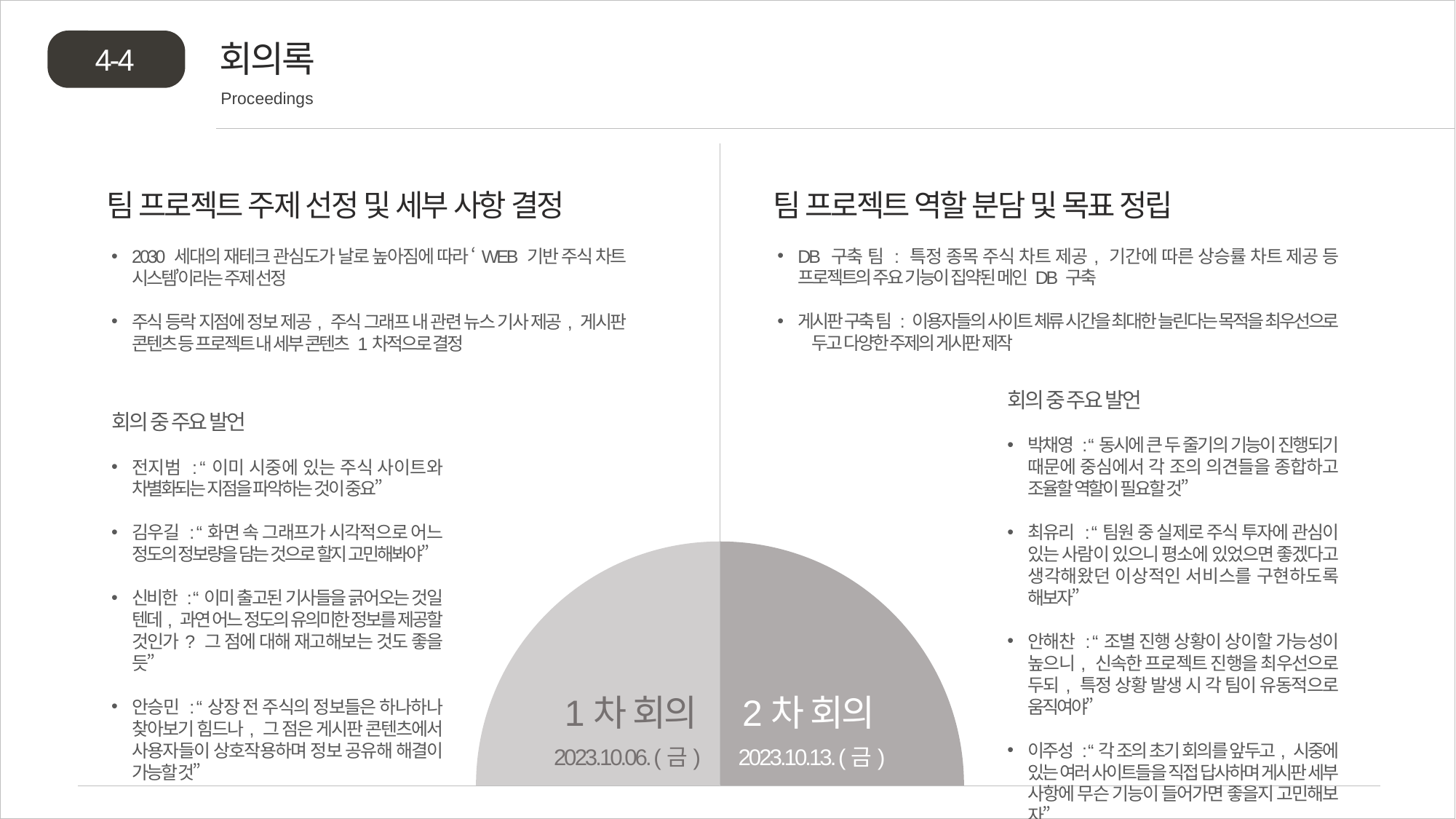

회의록
4-4
Proceedings
팀 프로젝트 역할 분담 및 목표 정립
팀 프로젝트 주제 선정 및 세부 사항 결정
DB 구축 팀 : 특정 종목 주식 차트 제공, 기간에 따른 상승률 차트 제공 등 프로젝트의 주요 기능이 집약된 메인 DB 구축

게시판 구축 팀 : 이용자들의 사이트 체류 시간을 최대한 늘린다는 목적을 최우선으로      두고 다양한 주제의 게시판 제작
2030 세대의 재테크 관심도가 날로 높아짐에 따라 ‘WEB 기반 주식 차트 시스템’이라는 주제 선정

주식 등락 지점에 정보 제공, 주식 그래프 내 관련 뉴스 기사 제공, 게시판 콘텐츠 등 프로젝트 내 세부 콘텐츠 1차적으로 결정
회의 중 주요 발언

박채영 : “동시에 큰 두 줄기의 기능이 진행되기 때문에 중심에서 각 조의 의견들을 종합하고 조율할 역할이 필요할 것”

최유리 : “팀원 중 실제로 주식 투자에 관심이 있는 사람이 있으니 평소에 있었으면 좋겠다고 생각해왔던 이상적인 서비스를 구현하도록 해보자”

안해찬 : “조별 진행 상황이 상이할 가능성이 높으니, 신속한 프로젝트 진행을 최우선으로 두되, 특정 상황 발생 시 각 팀이 유동적으로 움직여야”

이주성 : “각 조의 초기 회의를 앞두고, 시중에 있는 여러 사이트들을 직접 답사하며 게시판 세부 사항에 무슨 기능이 들어가면 좋을지 고민해보자”
회의 중 주요 발언

전지범 : “이미 시중에 있는 주식 사이트와 차별화되는 지점을 파악하는 것이 중요”

김우길 : “화면 속 그래프가 시각적으로 어느 정도의 정보량을 담는 것으로 할지 고민해봐야”

신비한 : “이미 출고된 기사들을 긁어오는 것일 텐데, 과연 어느 정도의 유의미한 정보를 제공할 것인가? 그 점에 대해 재고해보는 것도 좋을 듯”

안승민 : “상장 전 주식의 정보들은 하나하나 찾아보기 힘드나, 그 점은 게시판 콘텐츠에서 사용자들이 상호작용하며 정보 공유해 해결이 가능할 것”

1차 회의
2차 회의
2023.10.06. (금)
2023.10.13. (금)